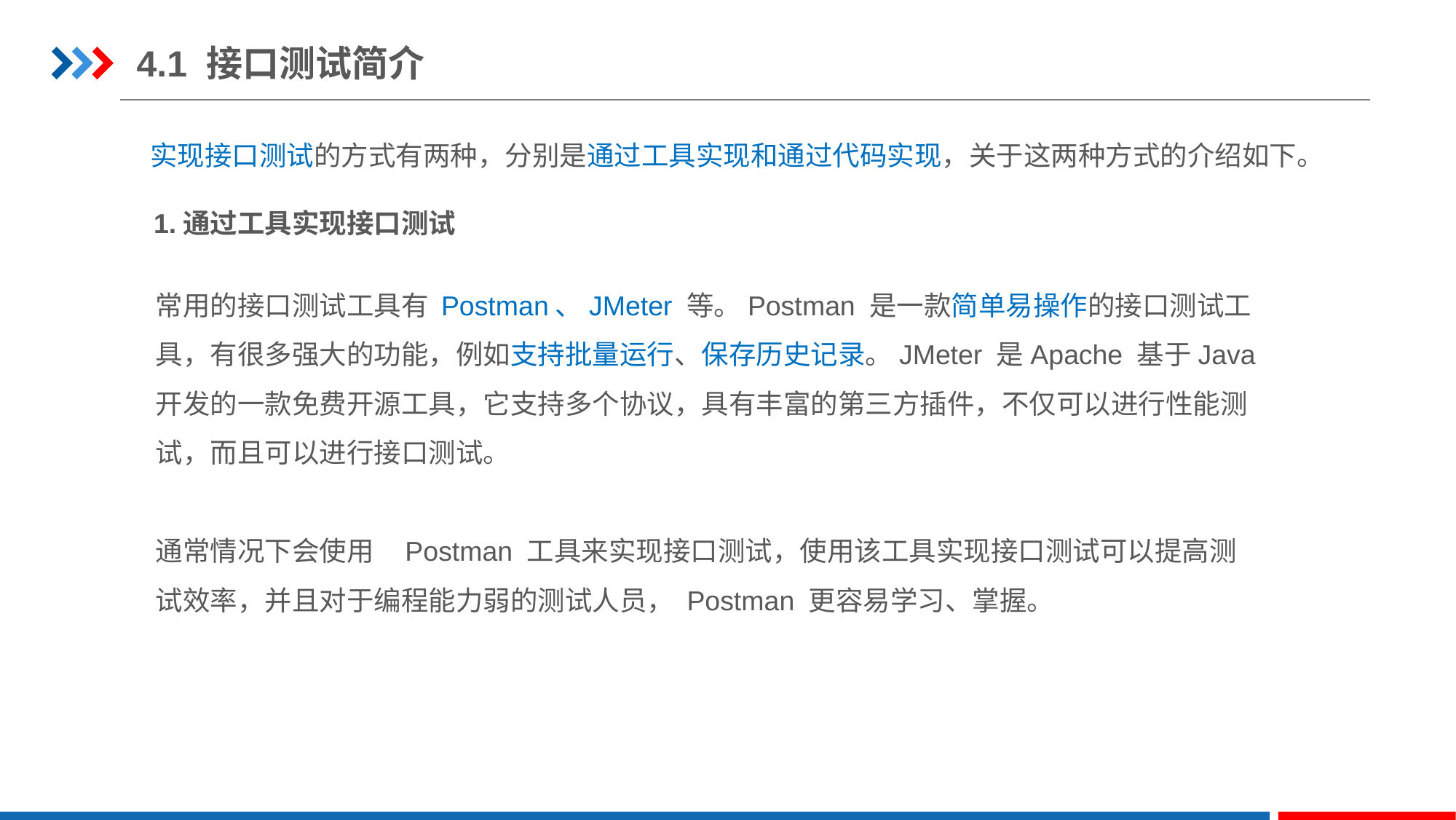

4.1 接口测试简介
实现接口测试的方式有两种，分别是通过工具实现和通过代码实现，关于这两种方式的介绍如下。
1.通过工具实现接口测试
常用的接口测试工具有 Postman、JMeter 等。Postman 是一款简单易操作的接口测试工具，有很多强大的功能，例如支持批量运行、保存历史记录。JMeter 是Apache 基于Java 开发的一款免费开源工具，它支持多个协议，具有丰富的第三方插件，不仅可以进行性能测试，而且可以进行接口测试。

通常情况下会使用    Postman 工具来实现接口测试，使用该工具实现接口测试可以提高测试效率，并且对于编程能力弱的测试人员， Postman 更容易学习、掌握。